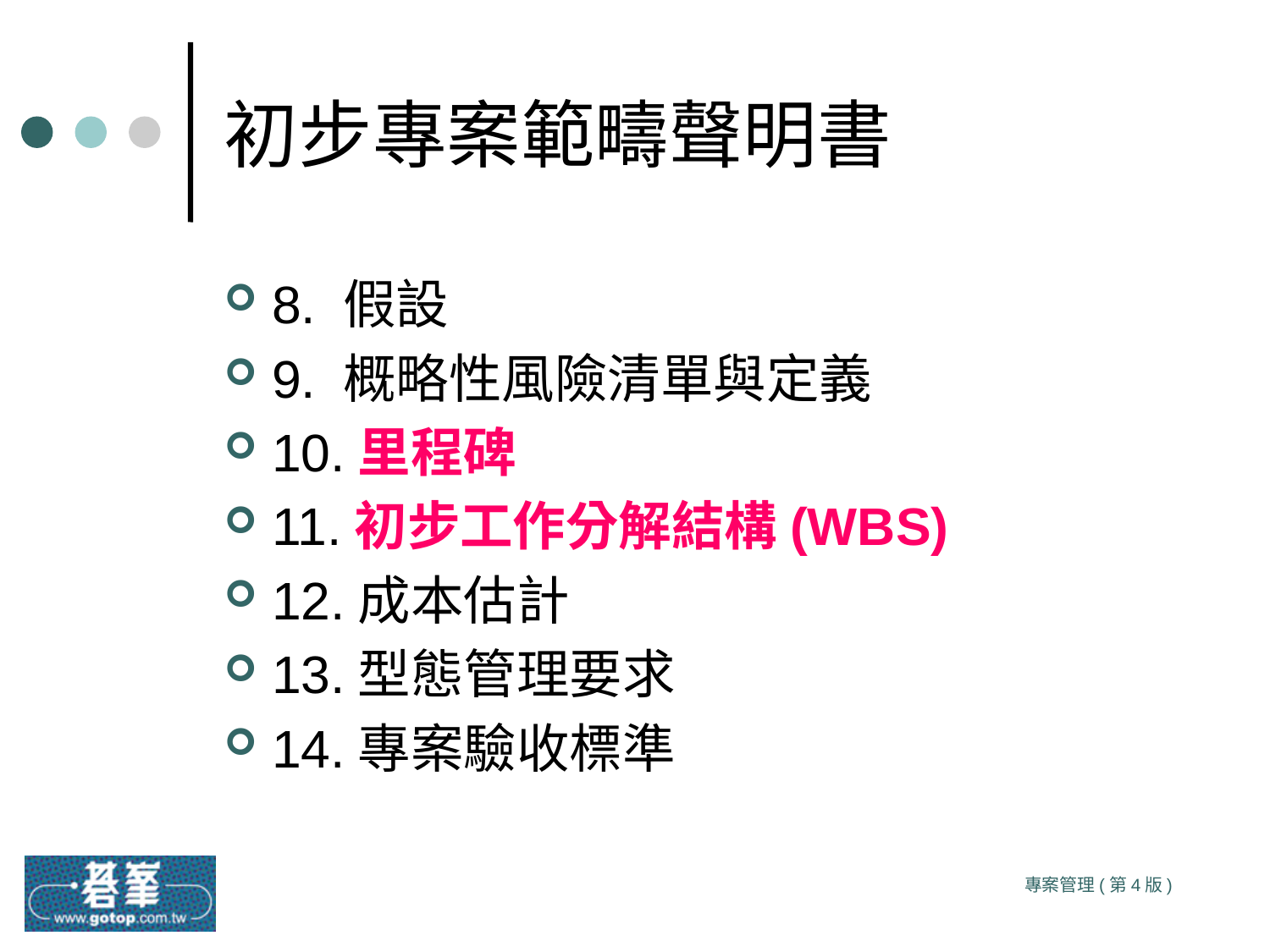

# 初步專案範疇聲明書
8. 假設
9. 概略性風險清單與定義
10.里程碑
11.初步工作分解結構(WBS)
12.成本估計
13.型態管理要求
14.專案驗收標準
專案管理(第4版)